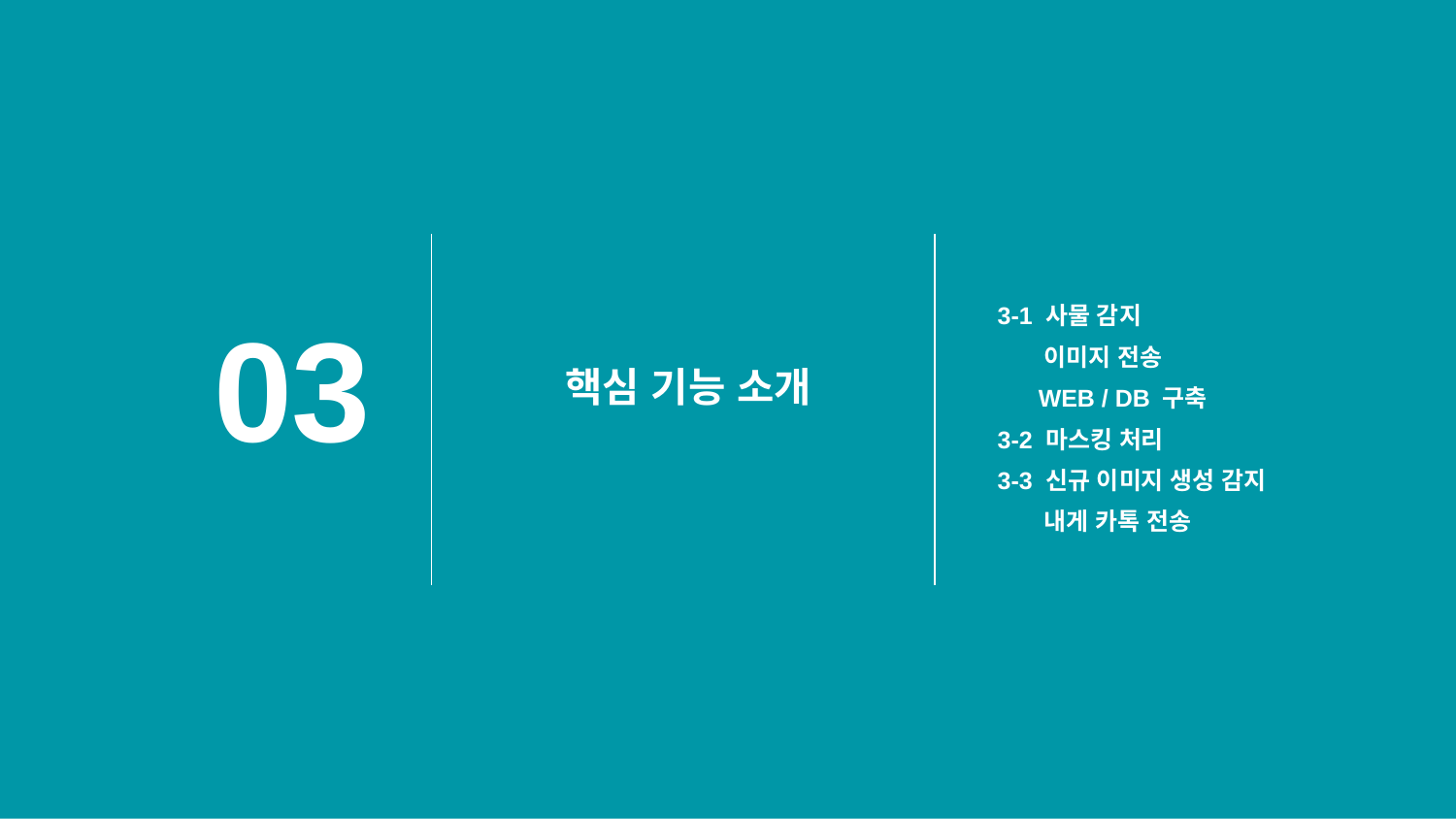

03
3-1 사물 감지

      이미지 전송

      WEB / DB 구축

3-2 마스킹 처리

3-3 신규 이미지 생성 감지

      내게 카톡 전송

핵심 기능 소개